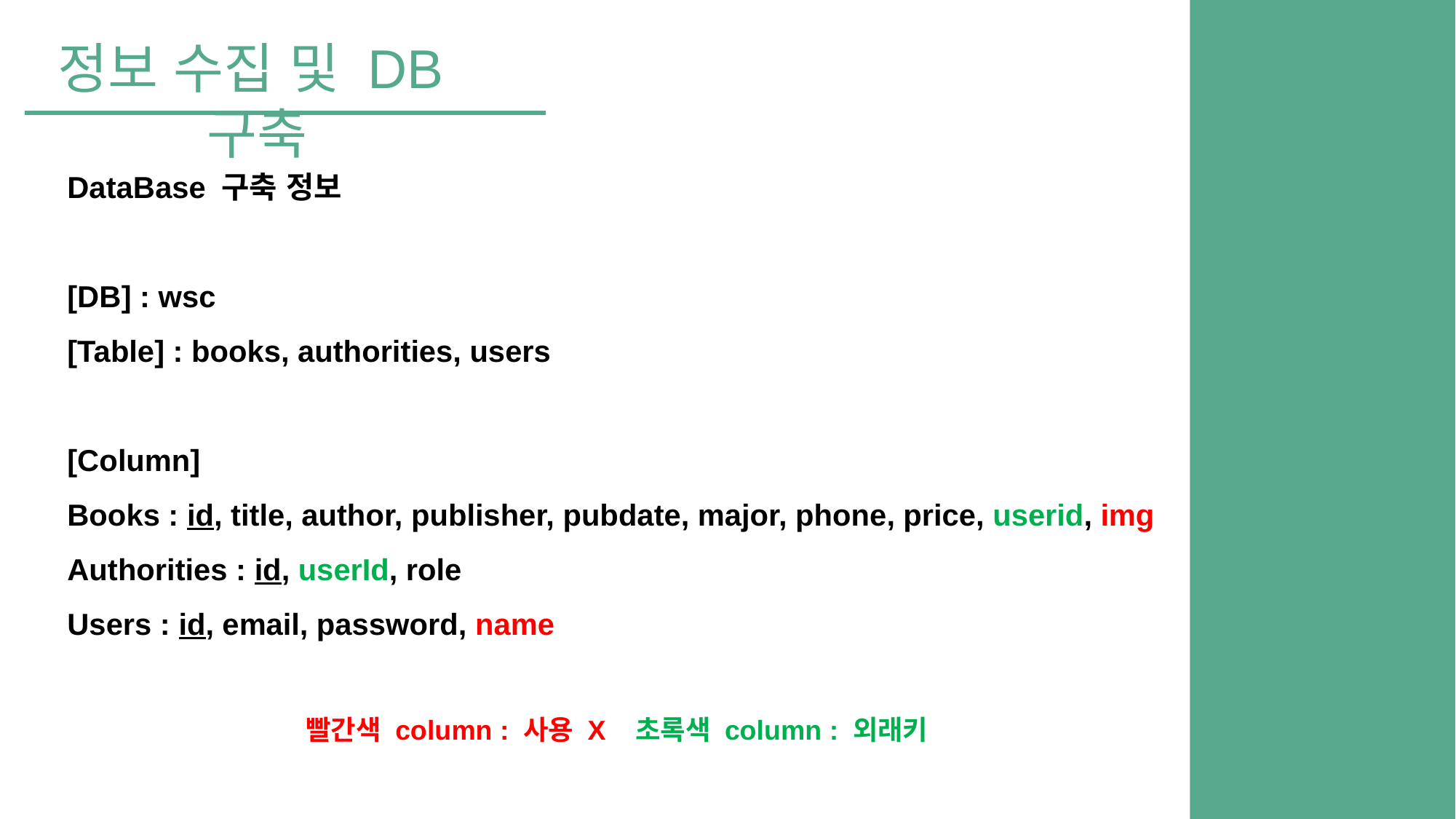

정보 수집 및 DB구축
DataBase 구축 정보

[DB] : wsc
[Table] : books, authorities, users

[Column]
Books : id, title, author, publisher, pubdate, major, phone, price, userid, img
Authorities : id, userId, role
Users : id, email, password, name

빨간색 column : 사용 X   초록색 column : 외래키